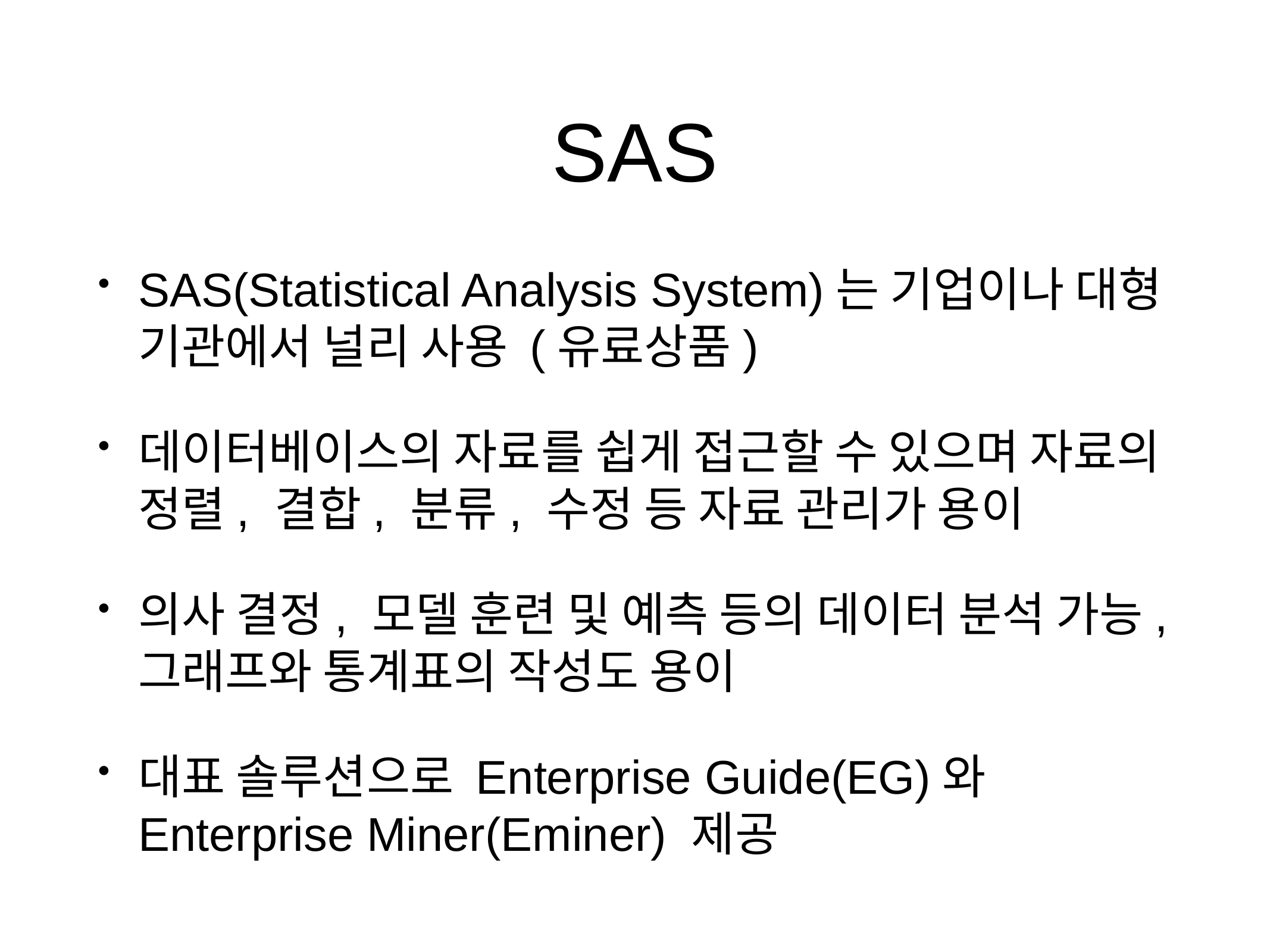

# SAS
SAS(Statistical Analysis System)는 기업이나 대형 기관에서 널리 사용 (유료상품)
데이터베이스의 자료를 쉽게 접근할 수 있으며 자료의 정렬, 결합, 분류, 수정 등 자료 관리가 용이
의사 결정, 모델 훈련 및 예측 등의 데이터 분석 가능, 그래프와 통계표의 작성도 용이
대표 솔루션으로 Enterprise Guide(EG)와 Enterprise Miner(Eminer) 제공
89